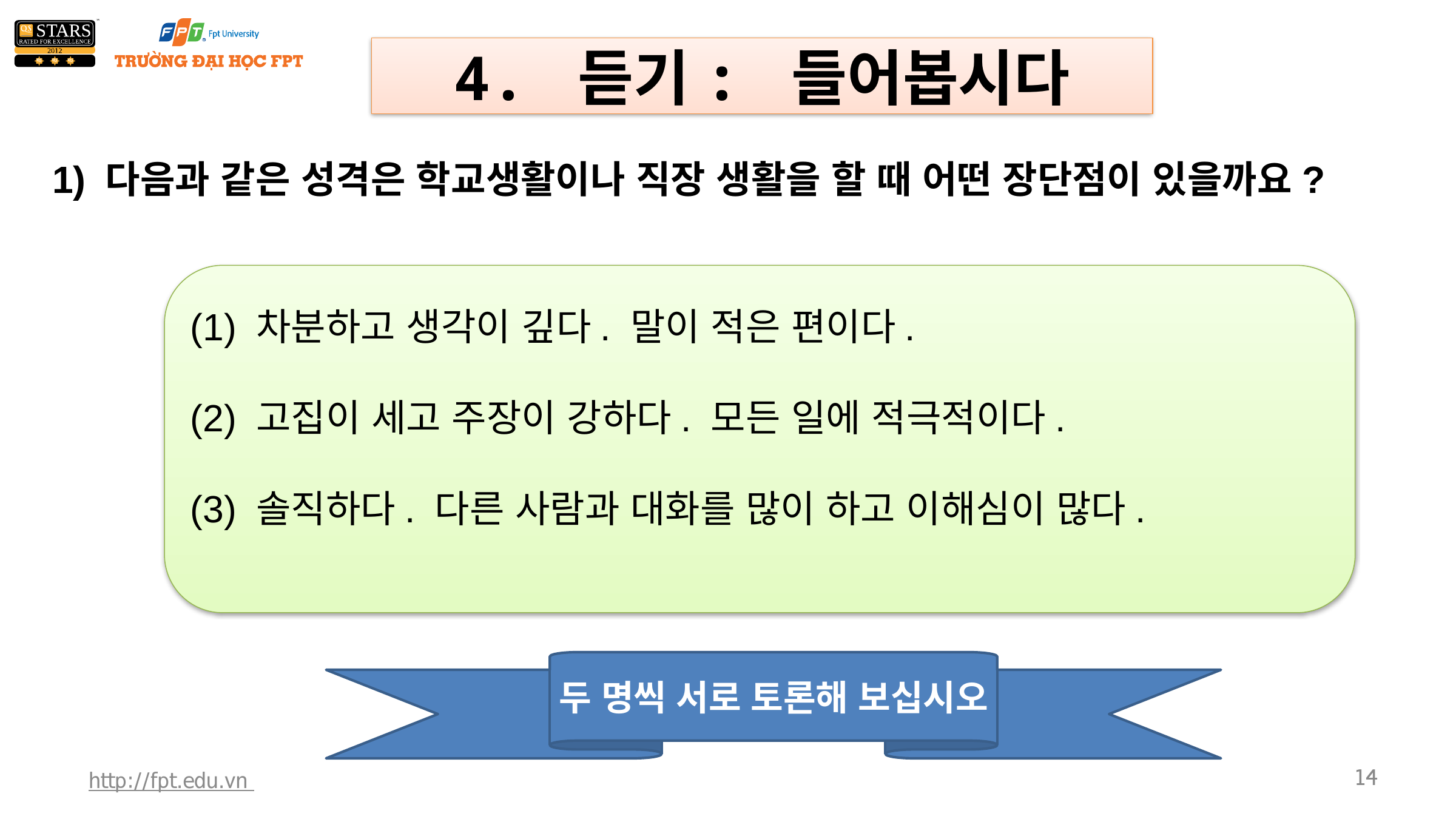

4. 듣기: 들어봅시다
1) 다음과 같은 성격은 학교생활이나 직장 생활을 할 때 어떤 장단점이 있을까요?
(1) 차분하고 생각이 깊다. 말이 적은 편이다.
(2) 고집이 세고 주장이 강하다. 모든 일에 적극적이다.
(3) 솔직하다. 다른 사람과 대화를 많이 하고 이해심이 많다.

두 명씩 서로 토론해 보십시오
http://fpt.edu.vn
14